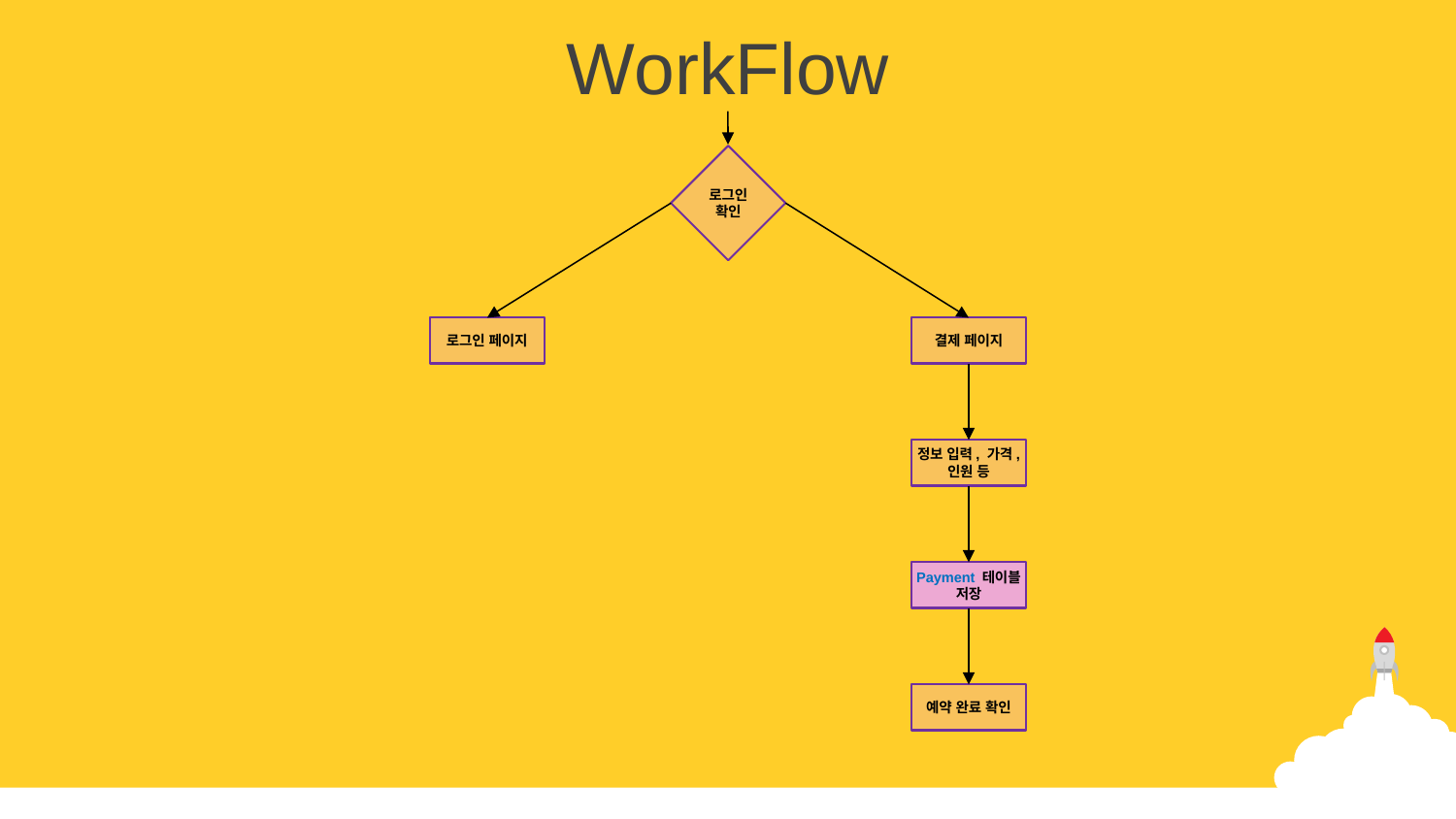

WorkFlow
로그인
확인
로그인 페이지
결제 페이지
정보 입력, 가격,
인원 등
Payment 테이블
저장
예약 완료 확인